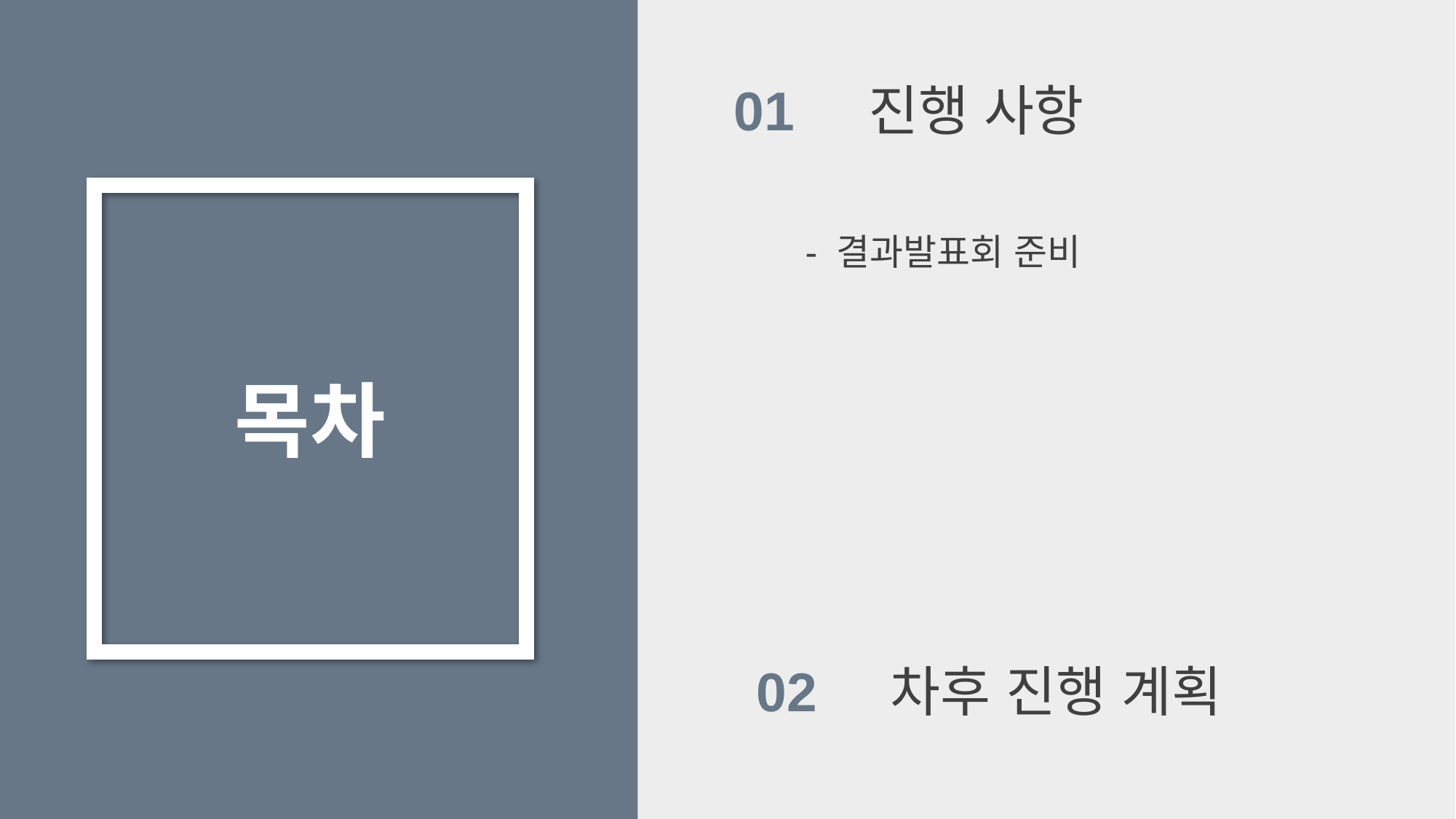

01    진행 사항

       - 결과발표회 준비

목차
02    차후 진행 계획